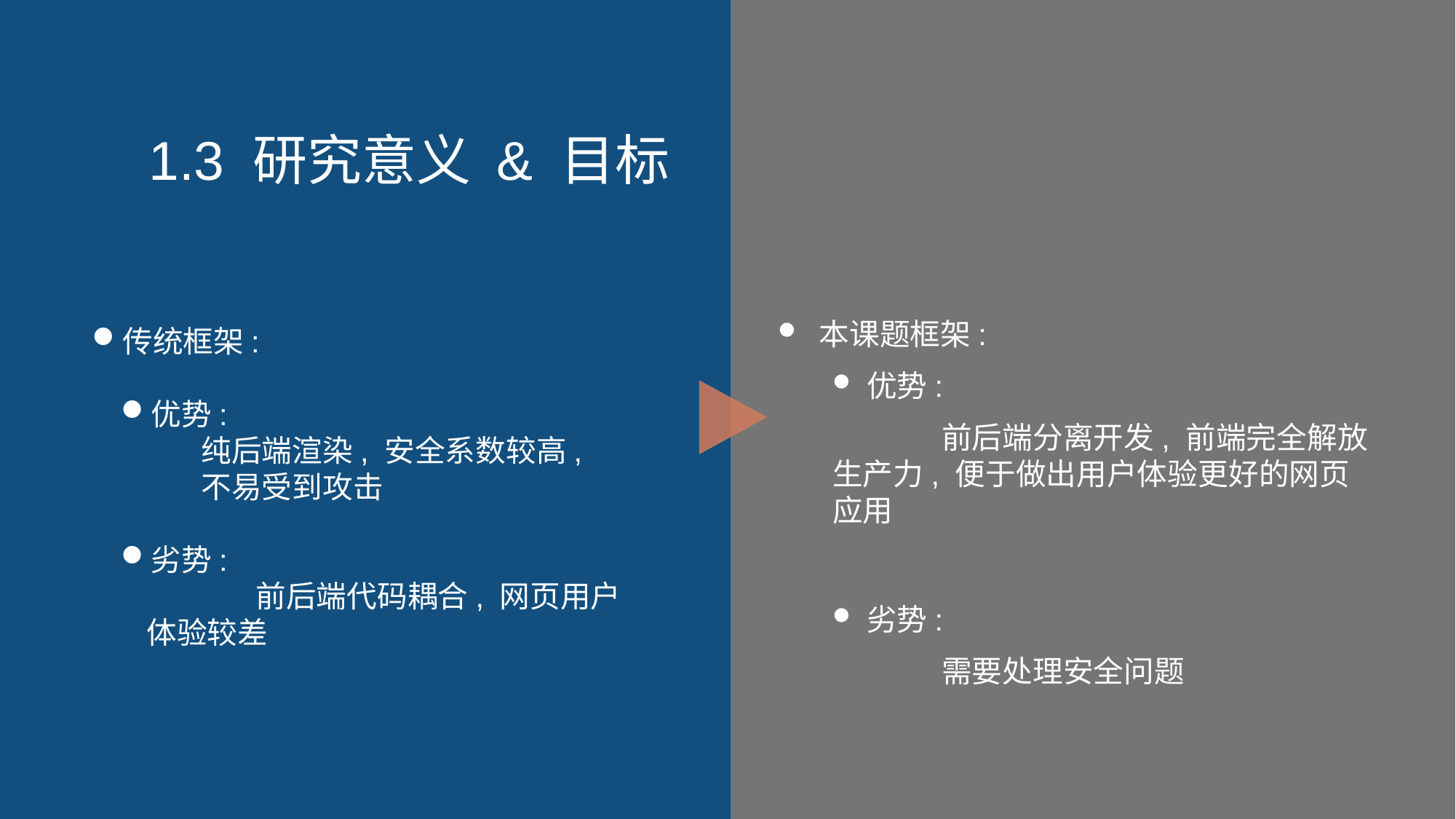

# 1.3 研究意义 & 目标

本课题框架:
优势:
	前后端分离开发, 前端完全解放生产力, 便于做出用户体验更好的网页应用

劣势:
	需要处理安全问题
传统框架:

优势:
纯后端渲染, 安全系数较高, 不易受到攻击

劣势:
	前后端代码耦合, 网页用户体验较差